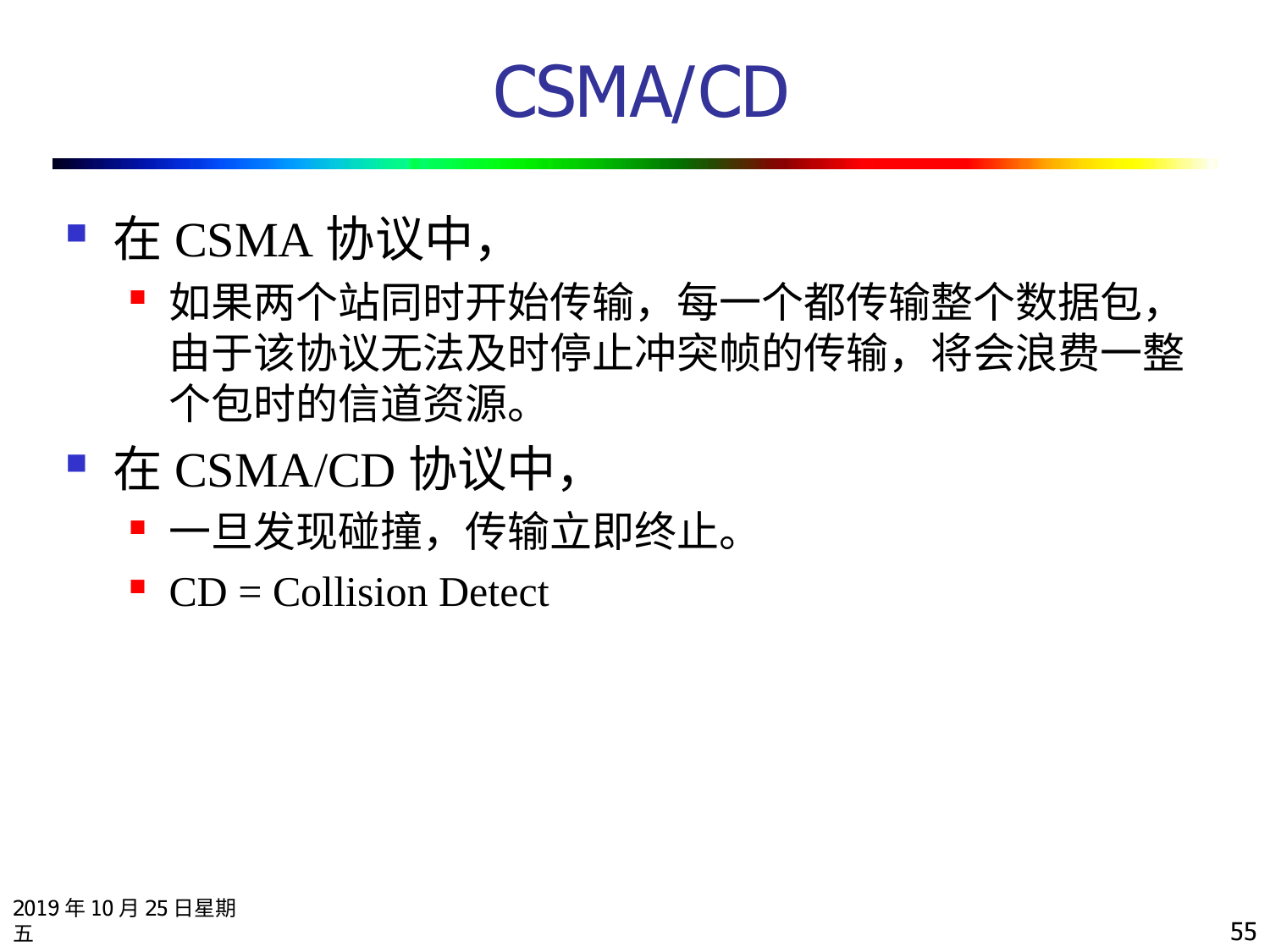

# CSMA/CD
在CSMA协议中，
如果两个站同时开始传输，每一个都传输整个数据包，由于该协议无法及时停止冲突帧的传输，将会浪费一整个包时的信道资源。
在CSMA/CD协议中，
一旦发现碰撞，传输立即终止。
CD = Collision Detect
2019年10月25日星期五
55